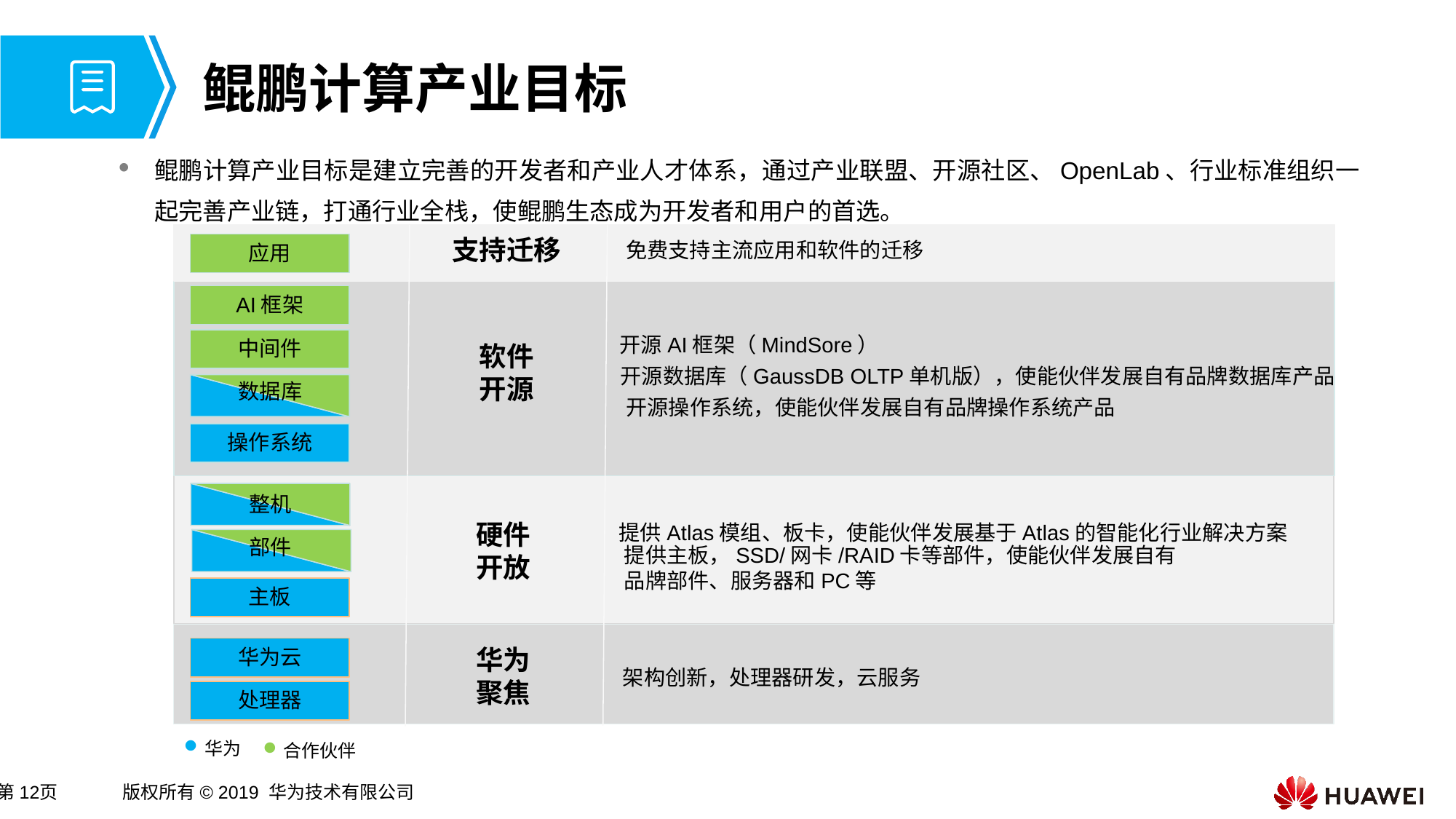

# 鲲鹏计算产业目标
鲲鹏计算产业目标是建立完善的开发者和产业人才体系，通过产业联盟、开源社区、OpenLab、行业标准组织一起完善产业链，打通行业全栈，使鲲鹏生态成为开发者和用户的首选。

支持迁移
免费支持主流应用和软件的迁移
应用

AI框架
开源AI框架（MindSore）
中间件
软件
开源
开源数据库（GaussDB OLTP单机版），使能伙伴发展自有品牌数据库产品
数据库

开源操作系统，使能伙伴发展自有品牌操作系统产品
操作系统

整机
硬件
开放
提供Atlas模组、板卡，使能伙伴发展基于Atlas的智能化行业解决方案
部件

提供主板，SSD/网卡/RAID卡等部件，使能伙伴发展自有品牌部件、服务器和PC等
主板

华为
聚焦
华为云
架构创新，处理器研发，云服务
处理器
华为
合作伙伴